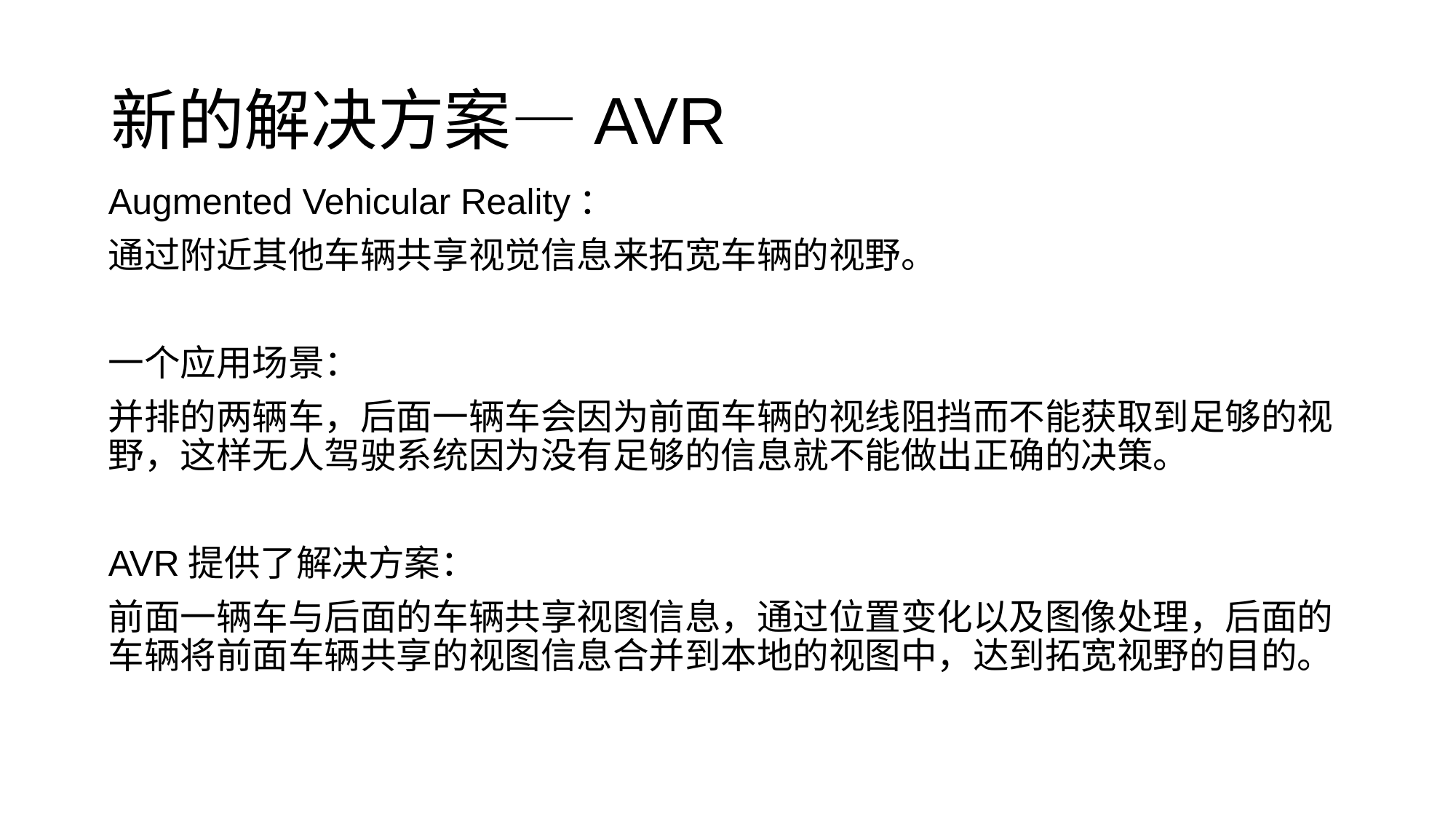

# 新的解决方案—AVR
Augmented Vehicular Reality：
通过附近其他车辆共享视觉信息来拓宽车辆的视野。

一个应用场景：
并排的两辆车，后面一辆车会因为前面车辆的视线阻挡而不能获取到足够的视野，这样无人驾驶系统因为没有足够的信息就不能做出正确的决策。

AVR提供了解决方案：
前面一辆车与后面的车辆共享视图信息，通过位置变化以及图像处理，后面的车辆将前面车辆共享的视图信息合并到本地的视图中，达到拓宽视野的目的。